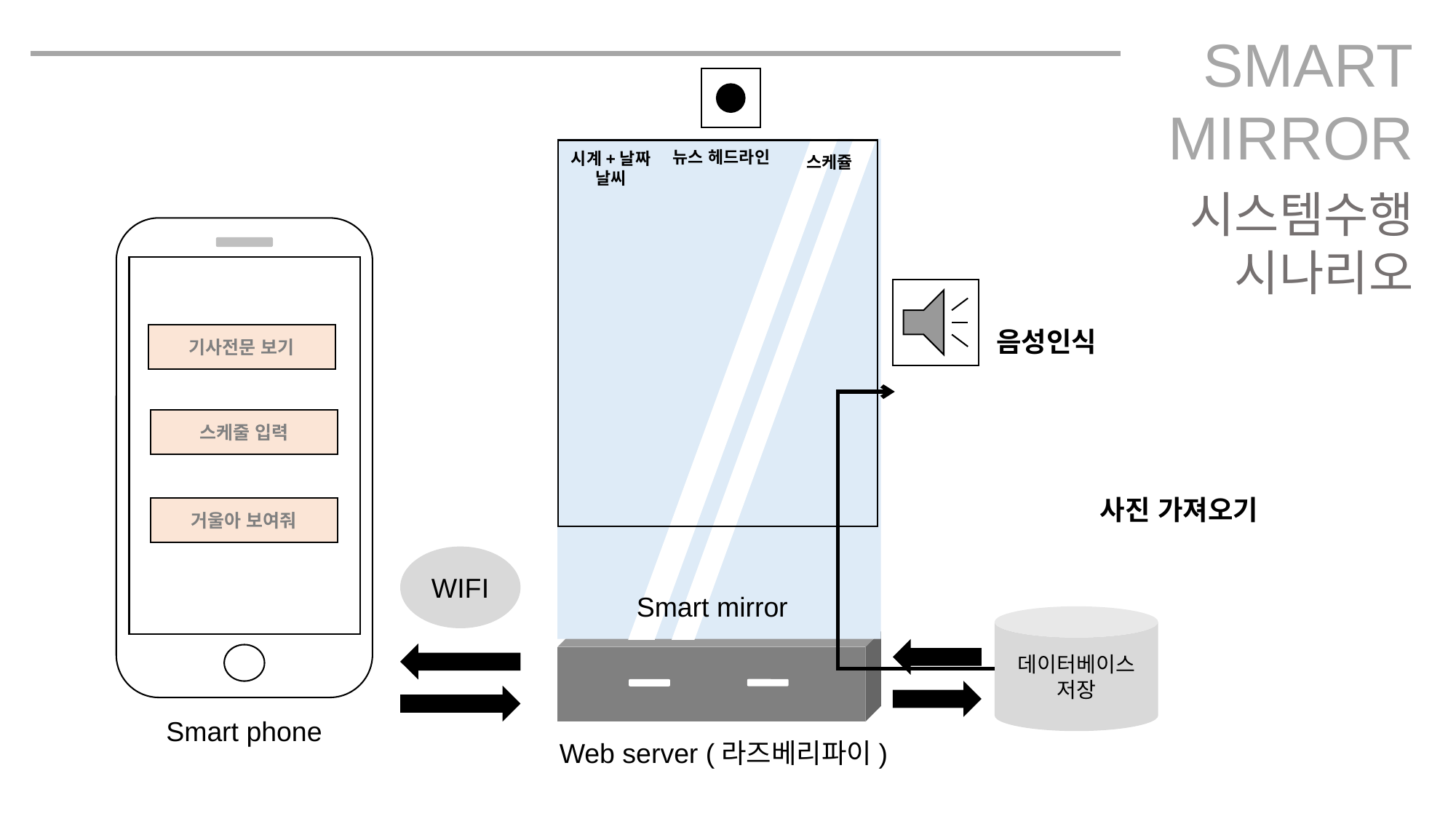

SMART
MIRROR

뉴스 헤드라인
시계+날짜
날씨
스케쥴
시스템수행
시나리오

기사전문 보기
스케줄 입력
거울아 보여줘

음성인식
사진 가져오기
WIFI
Smart mirror
데이터베이스
저장

Smart phone
Web server (라즈베리파이)